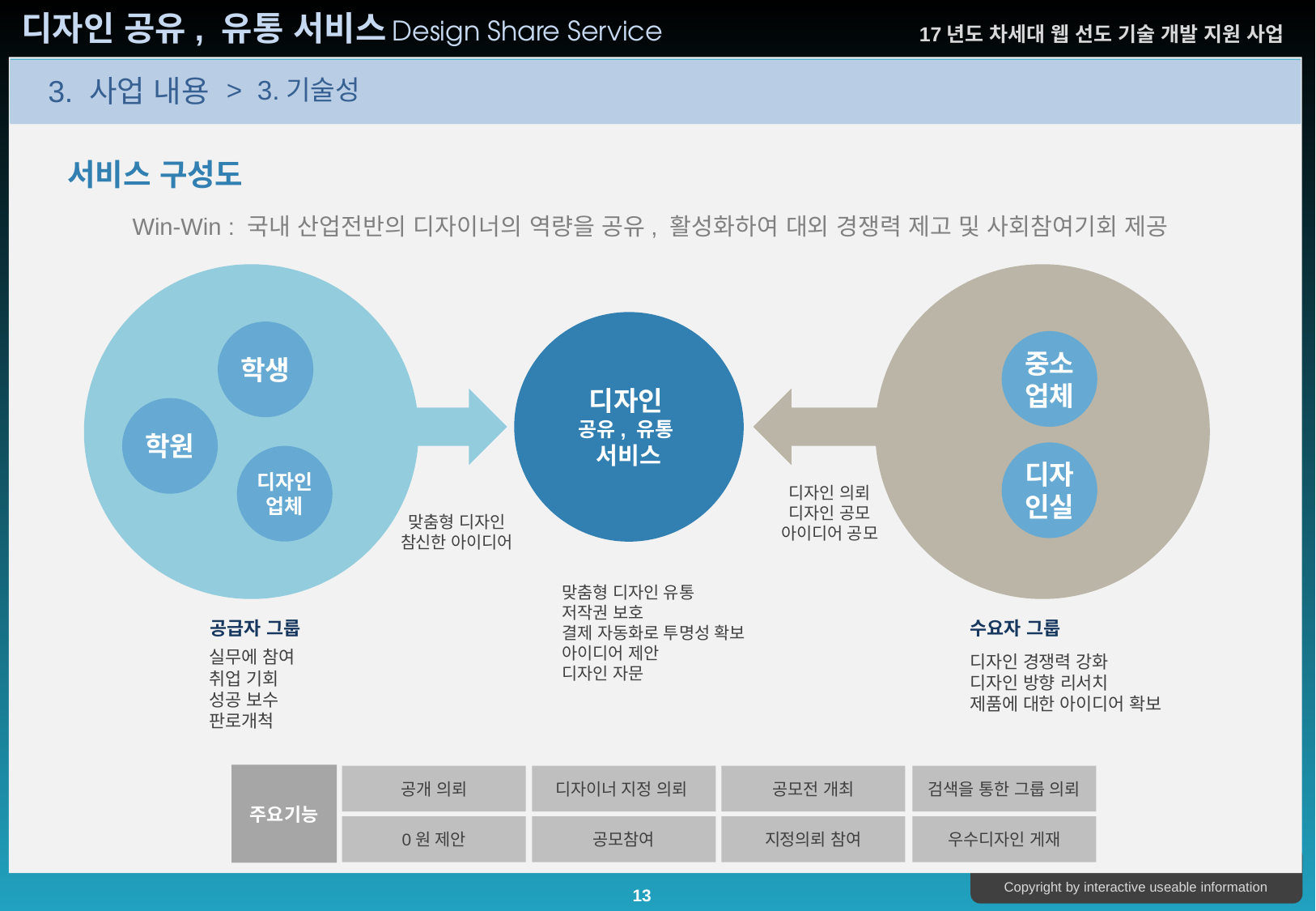

>  3.기술성
서비스 구성도
Win-Win : 국내 산업전반의 디자이너의 역량을 공유, 활성화하여 대외 경쟁력 제고 및 사회참여기회 제공

디자인
공유, 유통
서비스
학생
중소업체

학원
디자인실
디자인업체

디자인 의뢰
디자인 공모
아이디어 공모
맞춤형 디자인
참신한 아이디어
맞춤형 디자인 유통
저작권 보호
결제 자동화로 투명성 확보
아이디어 제안
디자인 자문
공급자 그룹
수요자 그룹
디자인 경쟁력 강화
디자인 방향 리서치
제품에 대한 아이디어 확보
실무에 참여
취업 기회
성공 보수
판로개척

주요기능
공개 의뢰
디자이너 지정 의뢰
공모전 개최
검색을 통한 그룹 의뢰
0원 제안
공모참여
지정의뢰 참여
우수디자인 게재